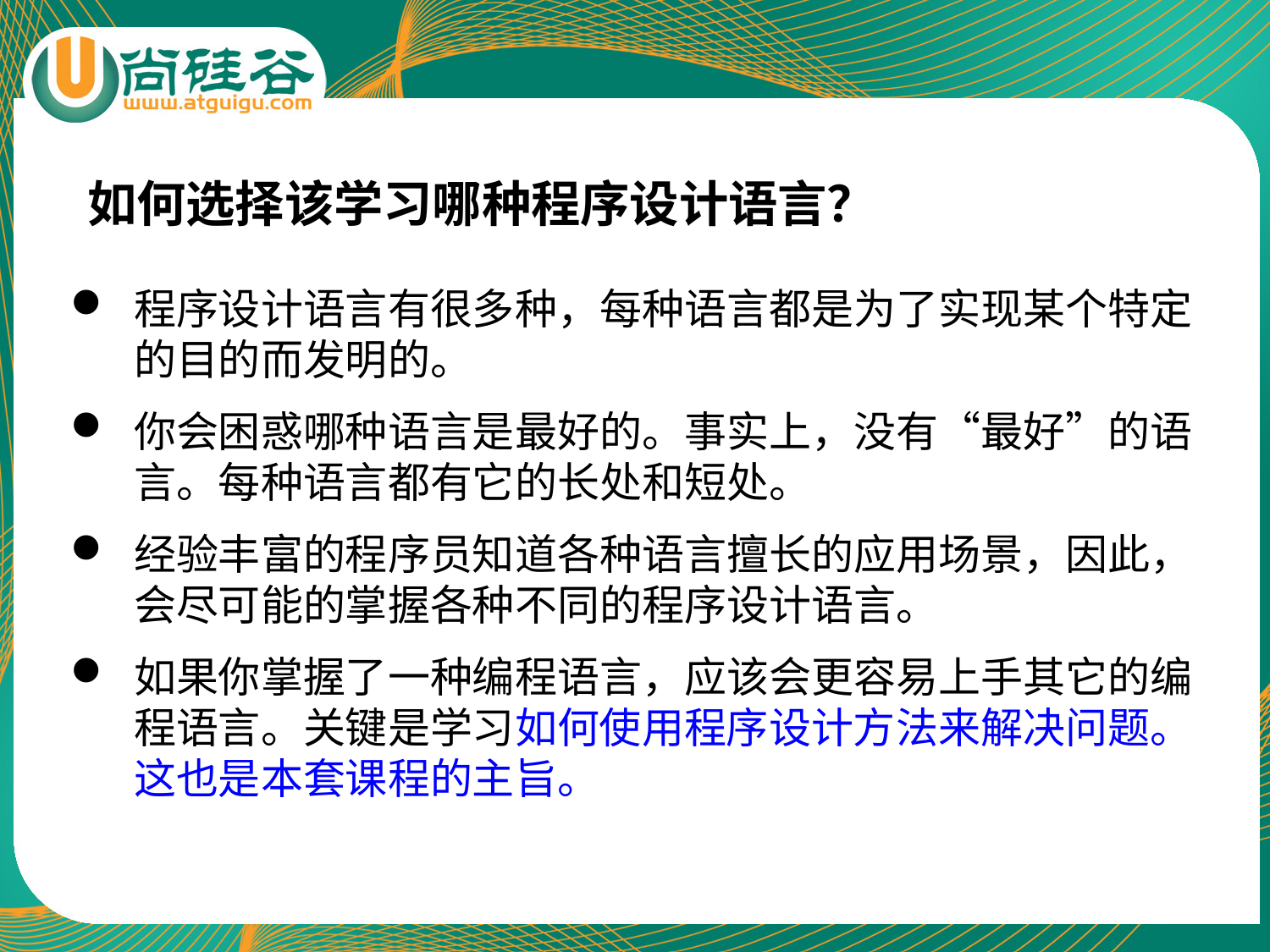

如何选择该学习哪种程序设计语言？
程序设计语言有很多种，每种语言都是为了实现某个特定的目的而发明的。
你会困惑哪种语言是最好的。事实上，没有“最好”的语言。每种语言都有它的长处和短处。
经验丰富的程序员知道各种语言擅长的应用场景，因此，会尽可能的掌握各种不同的程序设计语言。
如果你掌握了一种编程语言，应该会更容易上手其它的编程语言。关键是学习如何使用程序设计方法来解决问题。这也是本套课程的主旨。